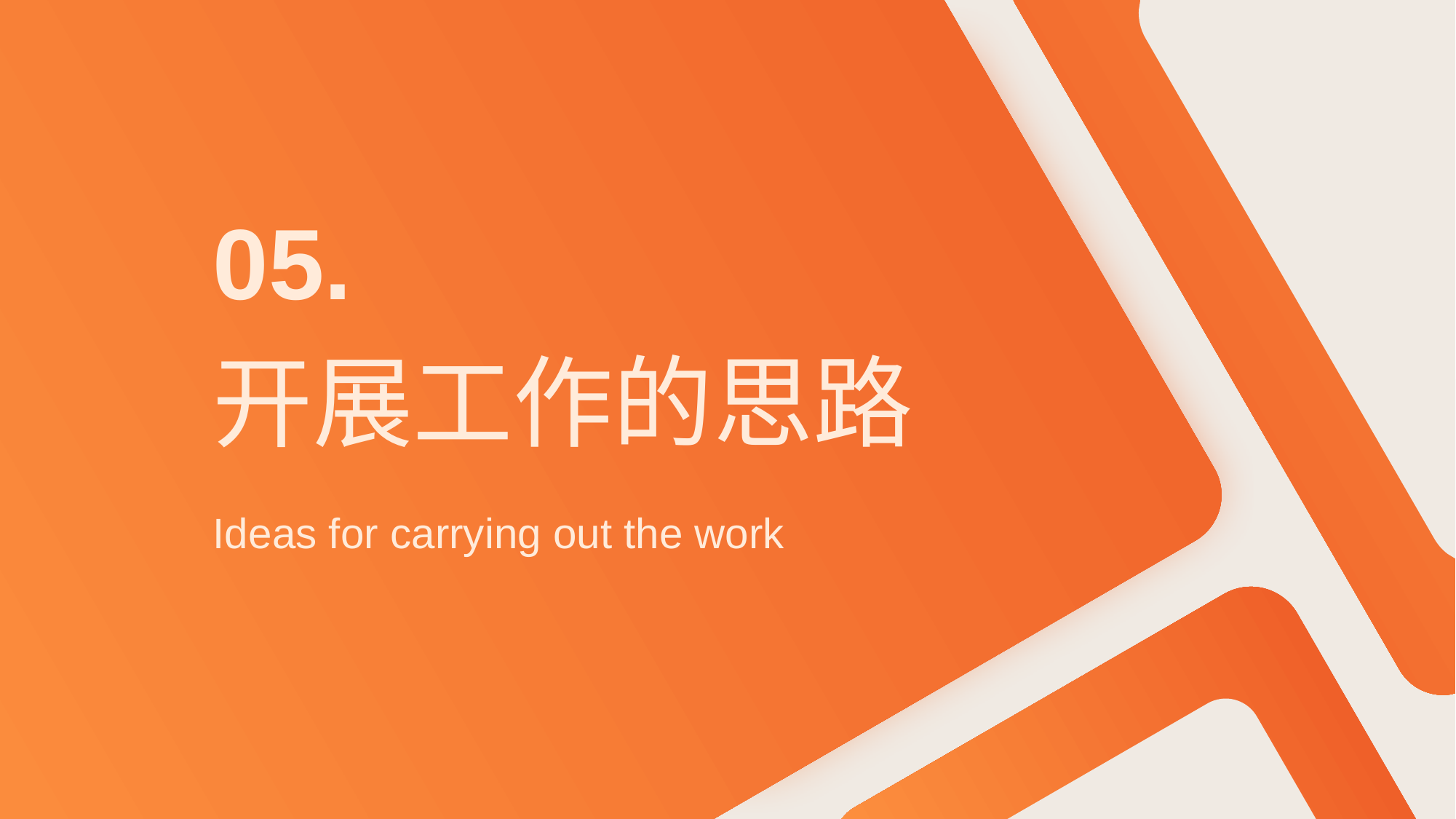

05.
# 开展工作的思路
Ideas for carrying out the work